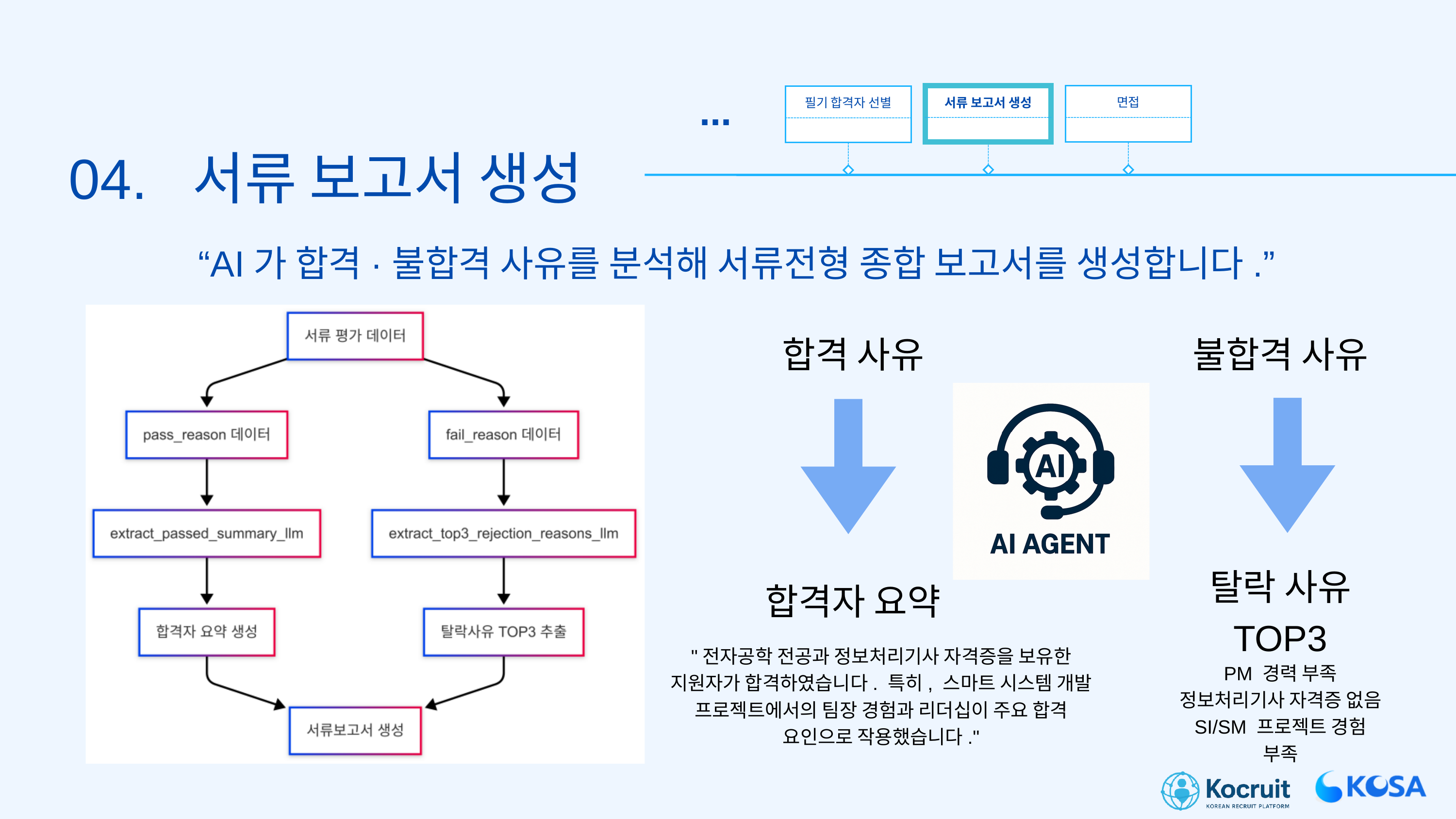

...
면접
서류 보고서 생성
필기 합격자 선별

04.  서류 보고서 생성

“AI가 합격·불합격 사유를 분석해 서류전형 종합 보고서를 생성합니다.”

합격 사유
불합격 사유

탈락 사유 TOP3
합격자 요약
"전자공학 전공과 정보처리기사 자격증을 보유한 지원자가 합격하였습니다. 특히, 스마트 시스템 개발 프로젝트에서의 팀장 경험과 리더십이 주요 합격 요인으로 작용했습니다."
PM 경력 부족
정보처리기사 자격증 없음
SI/SM 프로젝트 경험 부족